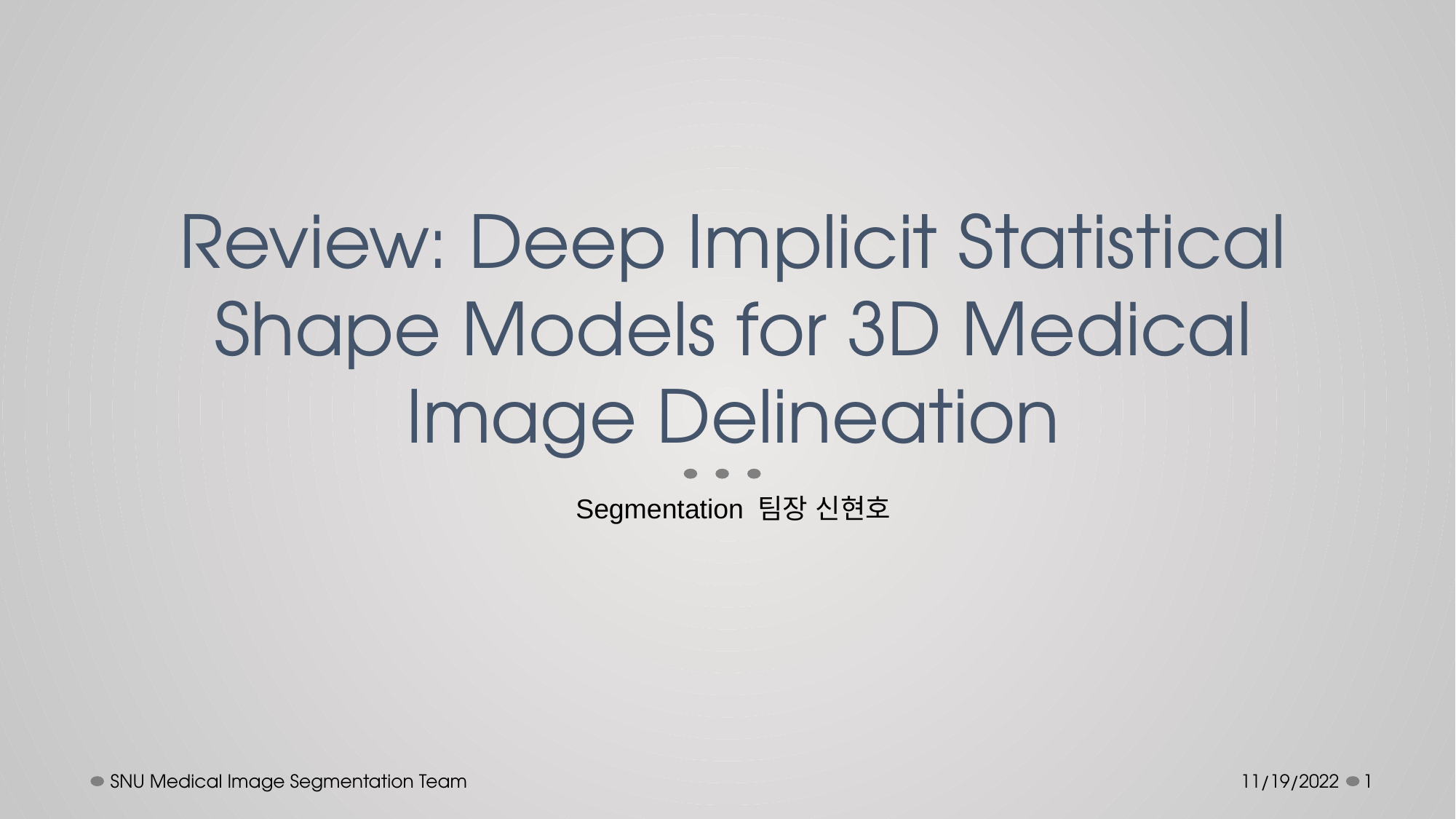

# Review: Deep Implicit Statistical Shape Models for 3D Medical Image Delineation
Segmentation 팀장 신현호
SNU Medical Image Segmentation Team
11/19/2022
1